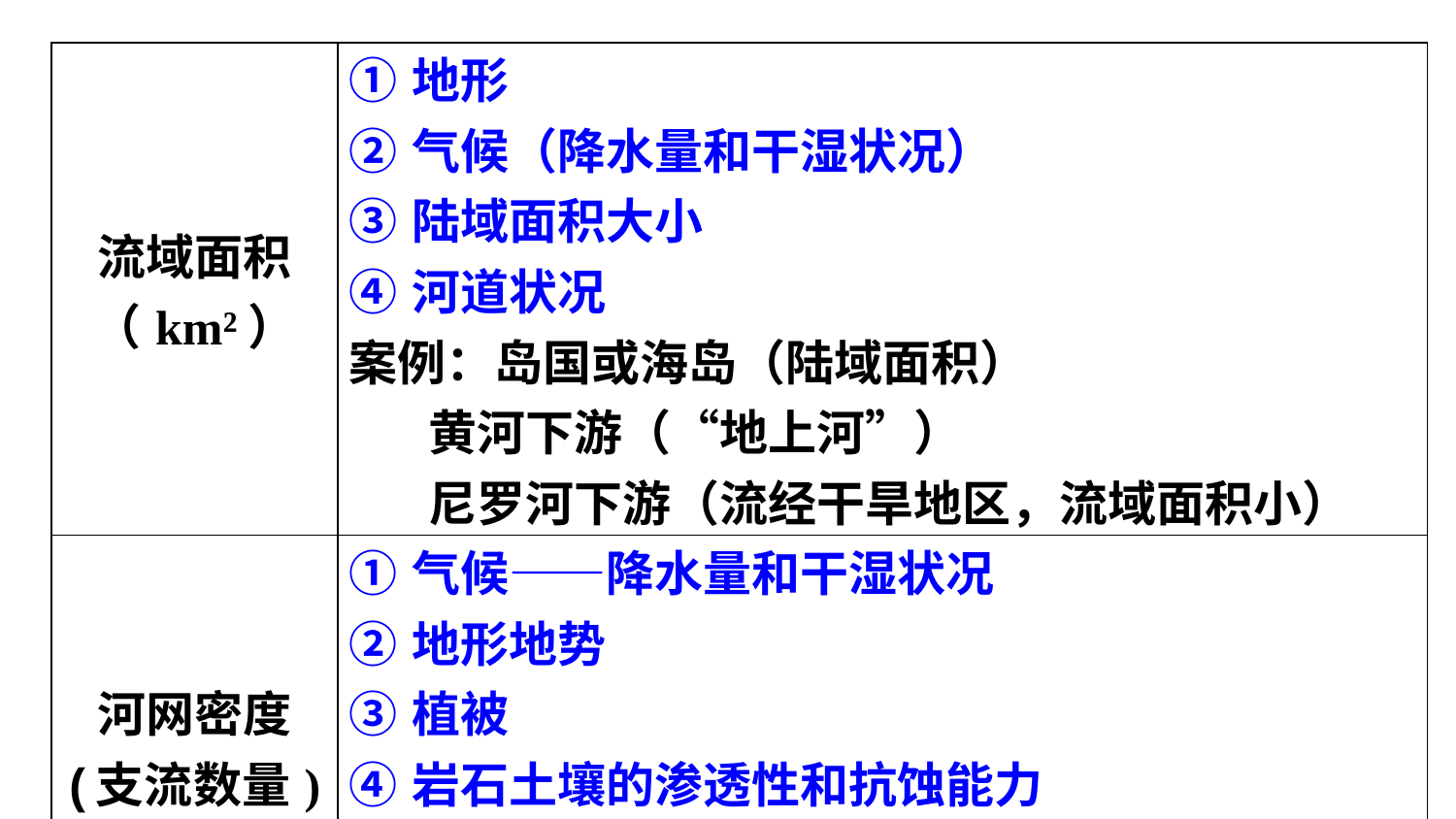

| 流域面积 （km²） | ①地形 ②气候（降水量和干湿状况） ③陆域面积大小 ④河道状况 案例：岛国或海岛（陆域面积） 黄河下游（“地上河”） 尼罗河下游（流经干旱地区，流域面积小） |
| --- | --- |
| 河网密度 (支流数量) | ①气候——降水量和干湿状况 ②地形地势 ③植被 ④岩石土壤的渗透性和抗蚀能力 案例：对比刚果河和塔里木河 （热带雨林气候和温带大陆性气候） |